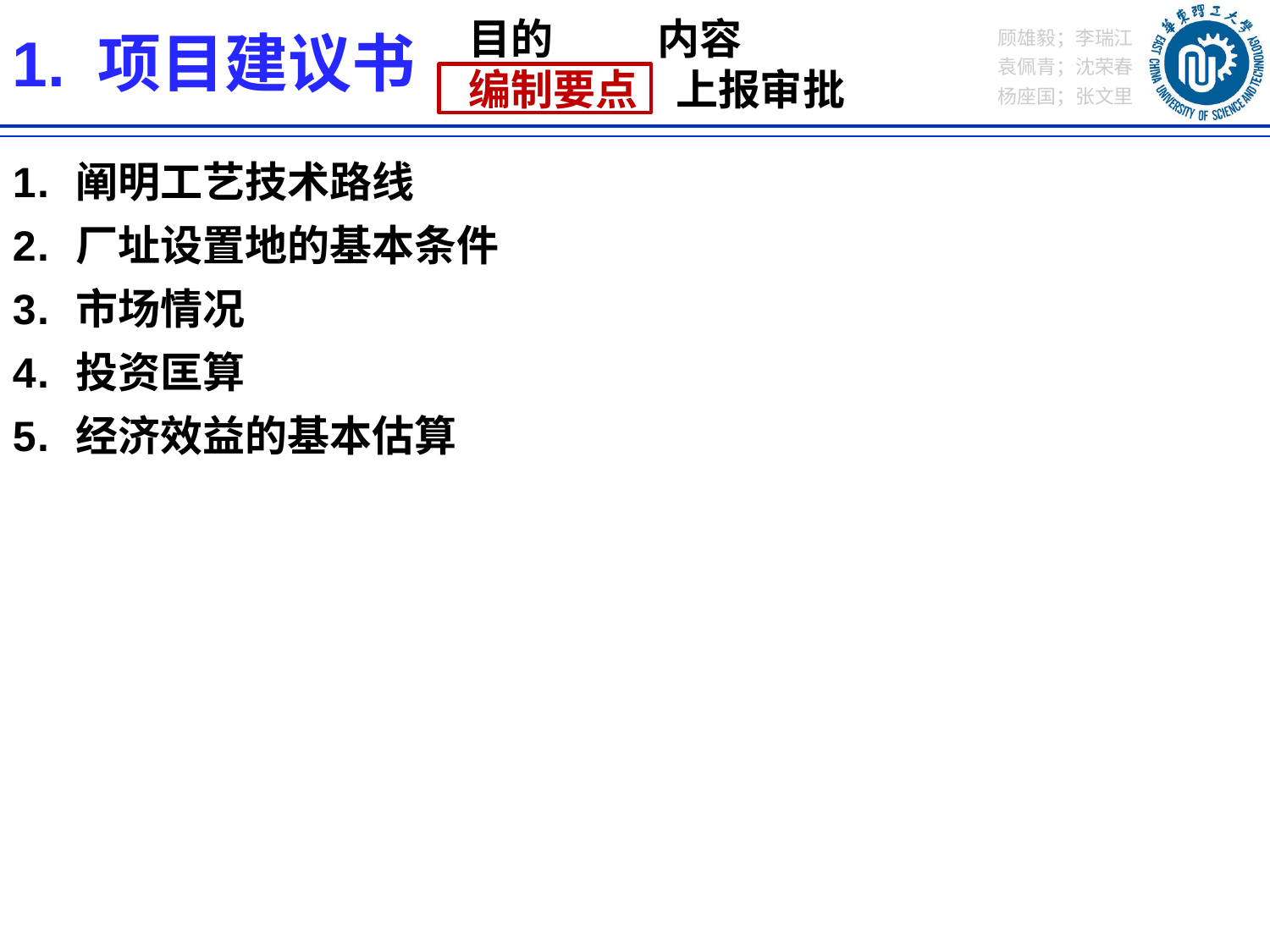

目的           内容
编制要点    上报审批
1. 项目建议书

阐明工艺技术路线
厂址设置地的基本条件
市场情况
投资匡算
经济效益的基本估算